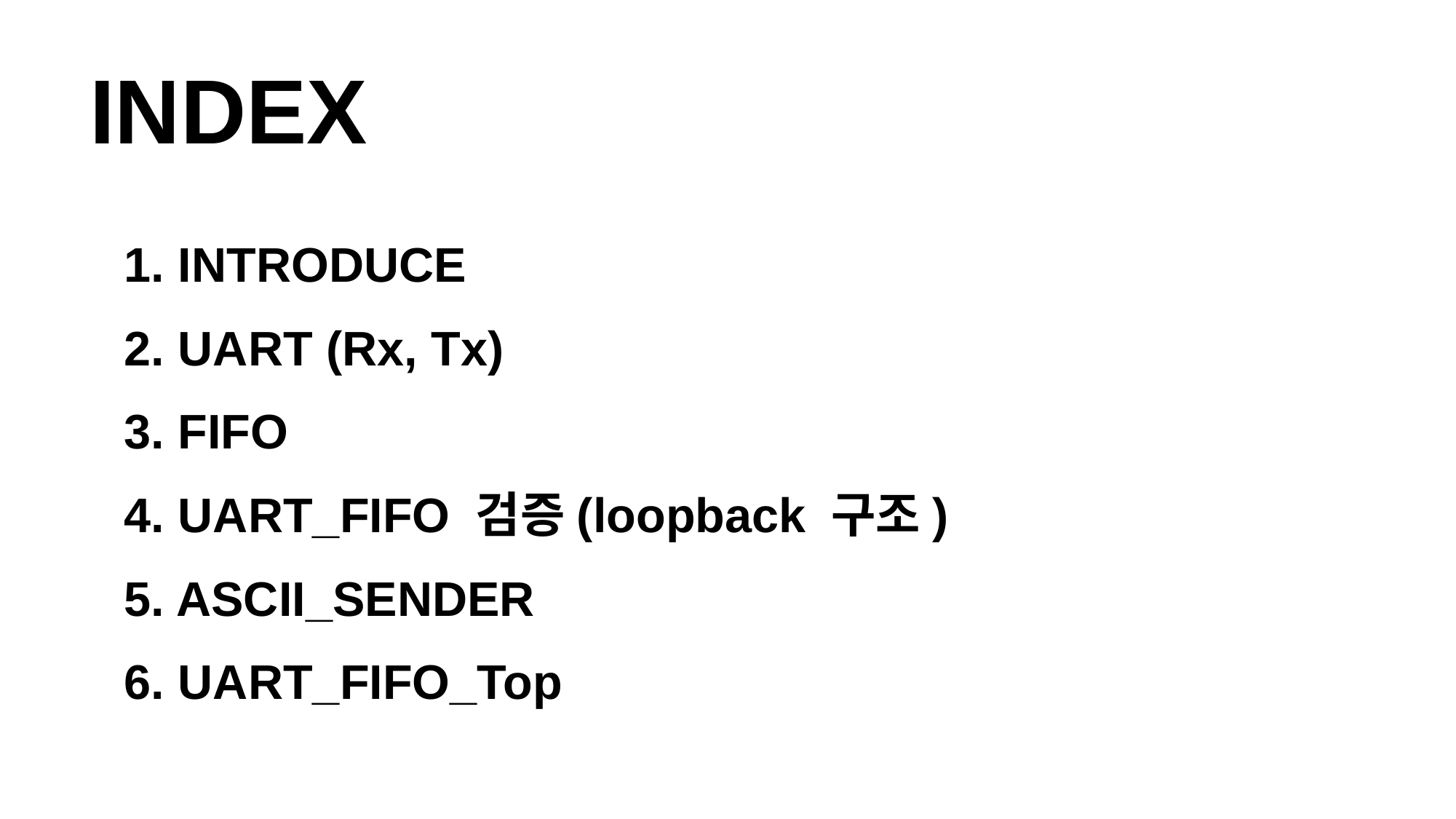

# INDEX
 1. INTRODUCE
 2. UART (Rx, Tx)
 3. FIFO
 4. UART_FIFO 검증(loopback 구조)
 5. ASCII_SENDER
 6. UART_FIFO_Top